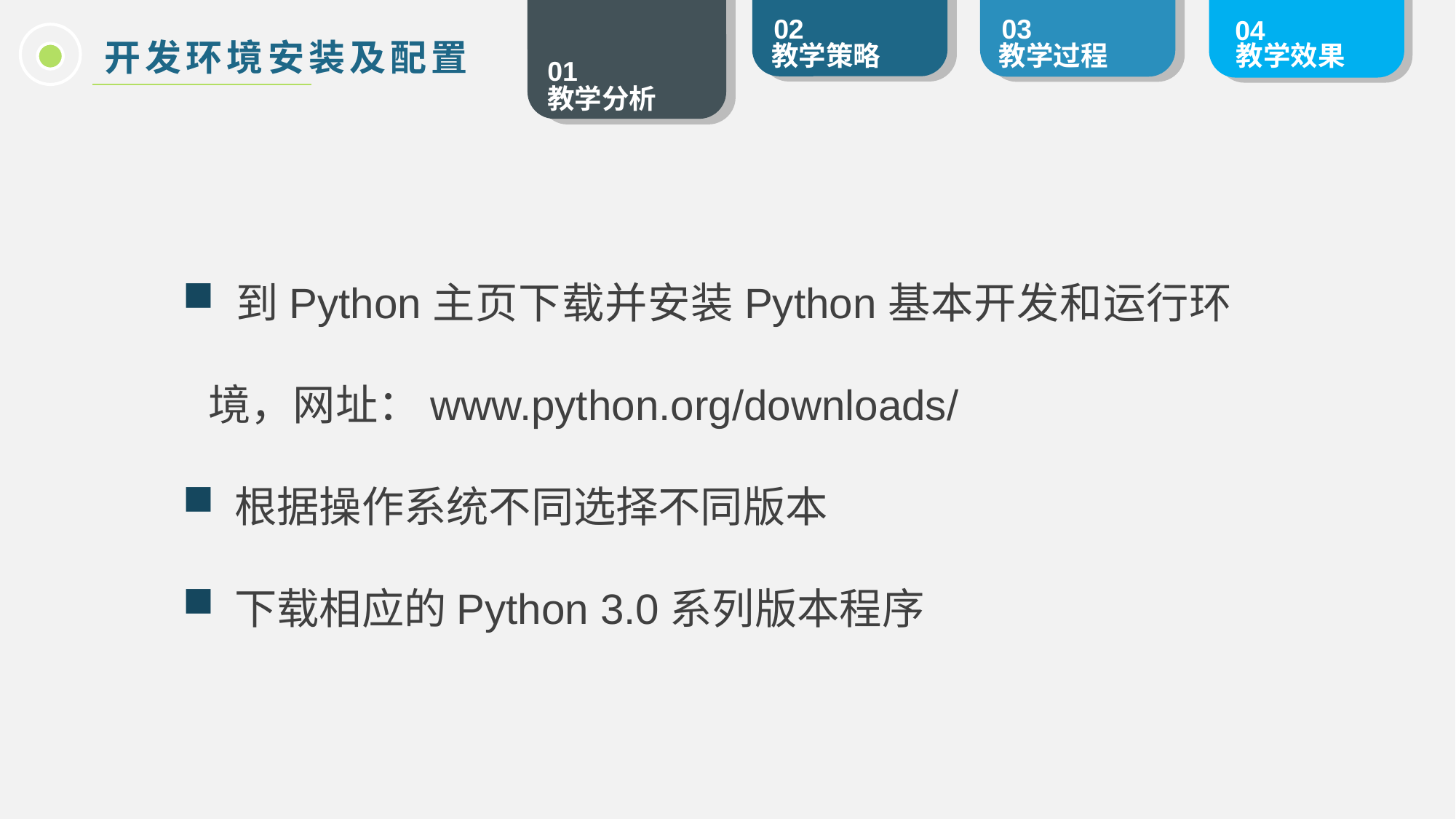

开发环境安装及配置
 到Python主页下载并安装Python基本开发和运行环境，网址：www.python.org/downloads/
 根据操作系统不同选择不同版本
 下载相应的Python 3.0系列版本程序